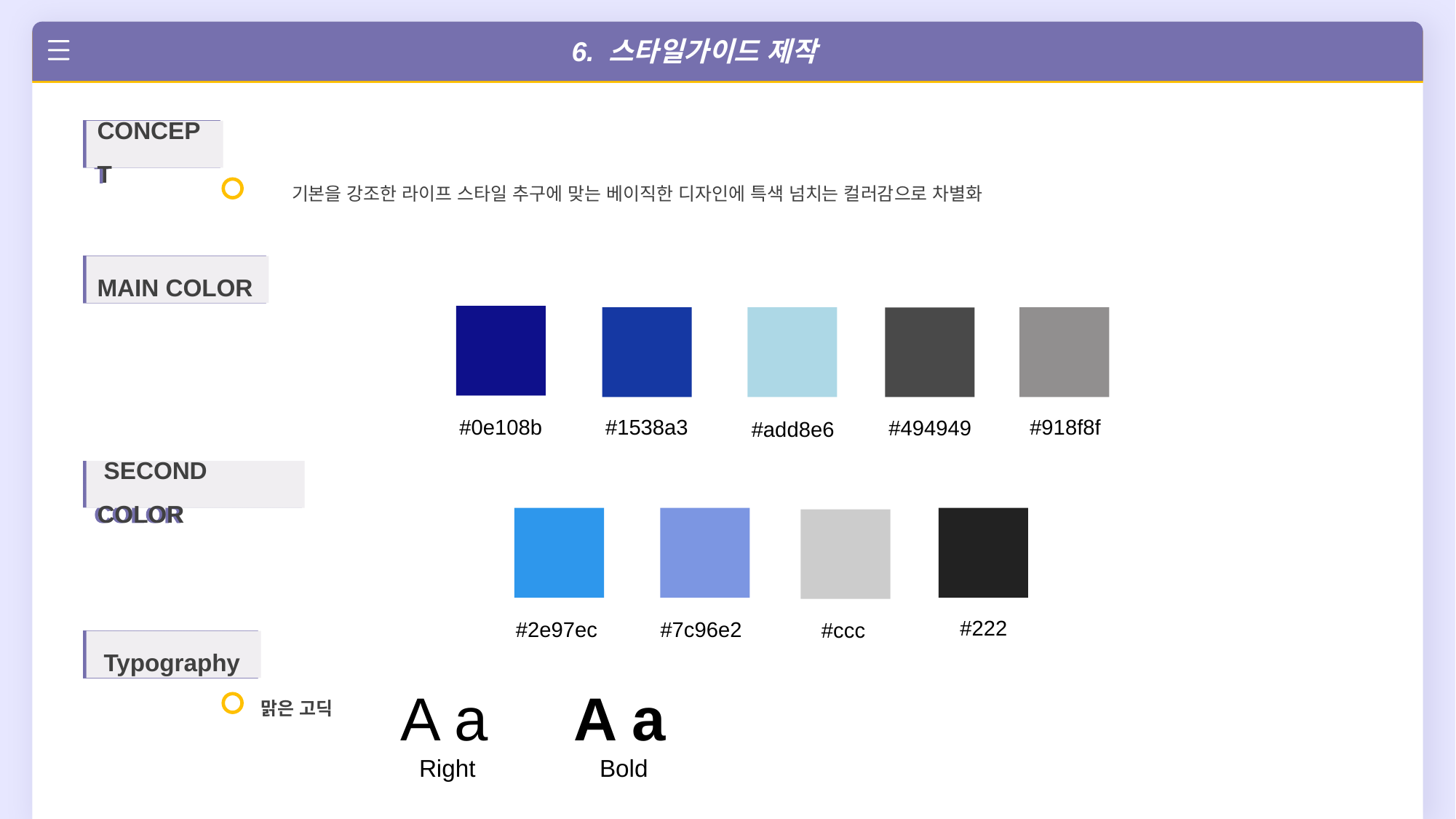

6. 스타일가이드 제작
CONCEPT
기본을 강조한 라이프 스타일 추구에 맞는 베이직한 디자인에 특색 넘치는 컬러감으로 차별화

MAIN COLOR

#1538a3
#918f8f
#0e108b
#494949
#add8e6
 SECOND COLOR

#222
#7c96e2
#2e97ec
#ccc
 Typography
A a
Bold
A a
Right
맑은 고딕